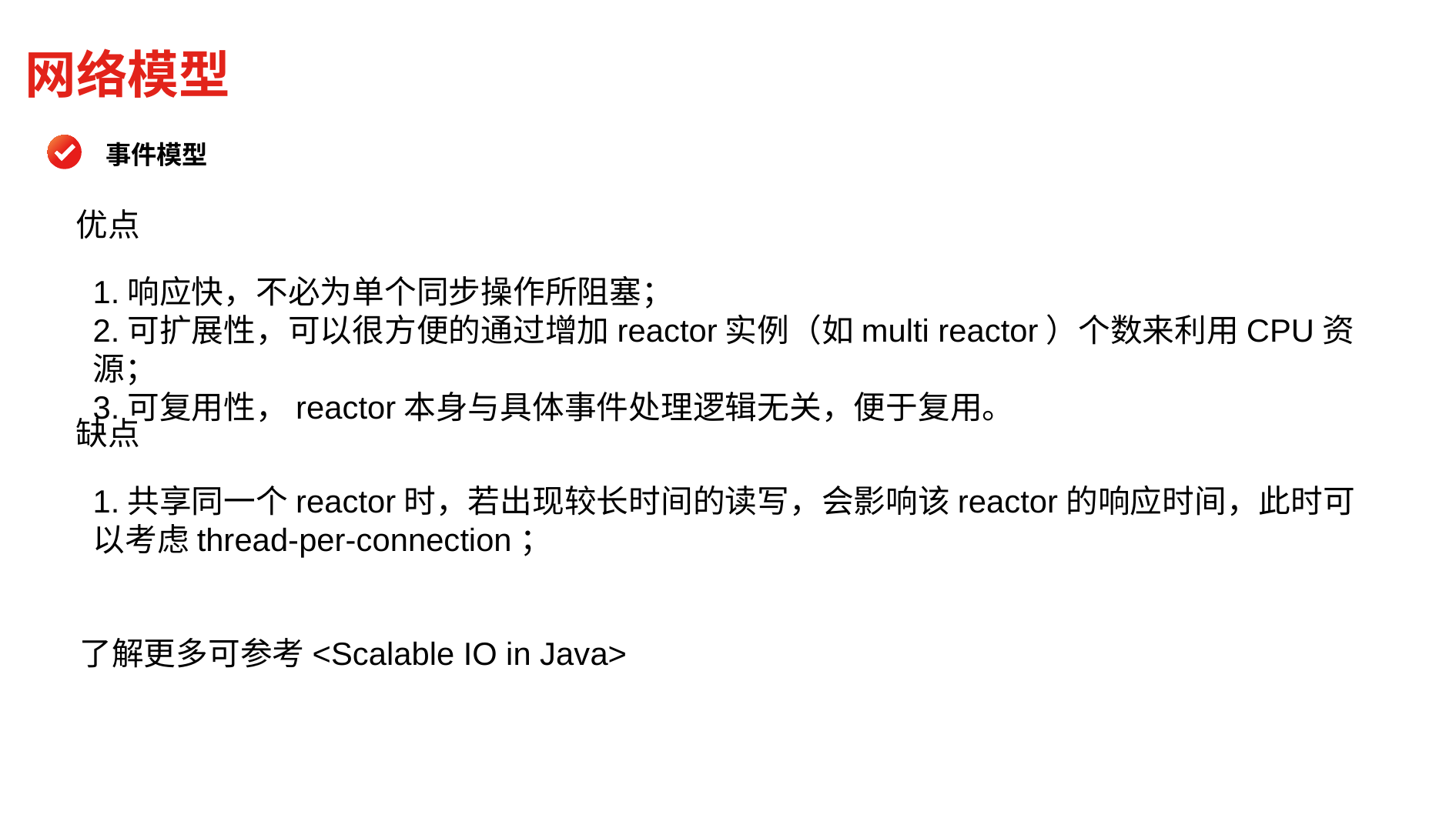

网络模型
事件模型

优点
1.响应快，不必为单个同步操作所阻塞；
2.可扩展性，可以很方便的通过增加reactor实例（如multi reactor）个数来利用CPU资源；
3.可复用性，reactor本身与具体事件处理逻辑无关，便于复用。
缺点
1.共享同一个reactor时，若出现较长时间的读写，会影响该reactor的响应时间，此时可以考虑thread-per-connection；
了解更多可参考<Scalable IO in Java>